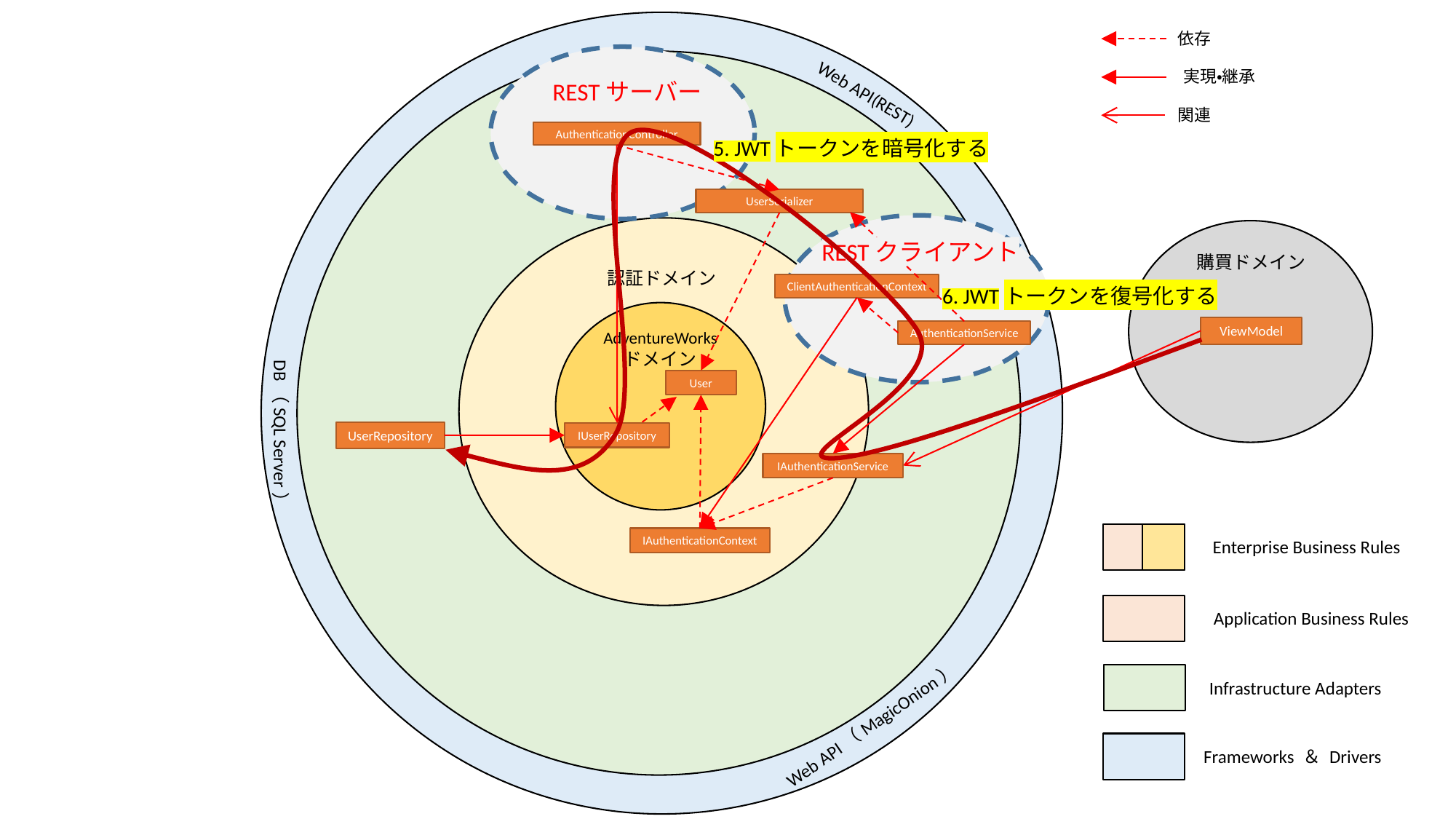

依存

実現・継承
RESTサーバー
Web API(REST)
関連
AuthenticationController
5. JWTトークンを暗号化する

UserSerializer

RESTクライアント
購買ドメイン
認証ドメイン
ClientAuthenticationContext
6. JWTトークンを復号化する

ViewModel
AuthenticationService
AdventureWorks
ドメイン
User
DB（SQL Server）
UserRepository
IUserRepository
IAuthenticationService

Enterprise Business Rules

IAuthenticationContext

Application Business Rules

Infrastructure Adapters
Web API（MagicOnion）

Frameworks ＆ Drivers